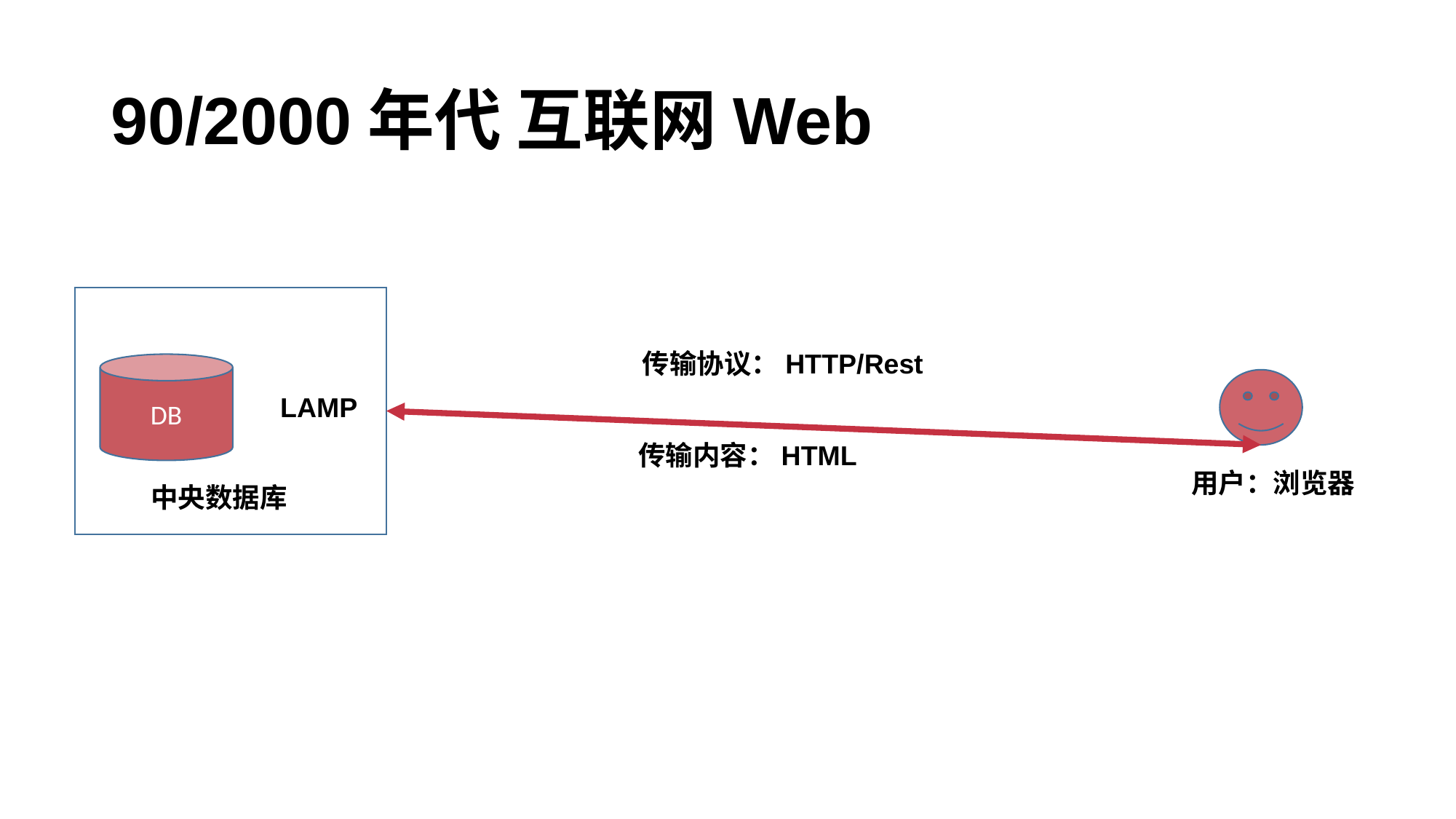

# 90/2000年代 互联网Web

传输协议：HTTP/Rest
DB

LAMP
传输内容：HTML
用户：浏览器
中央数据库